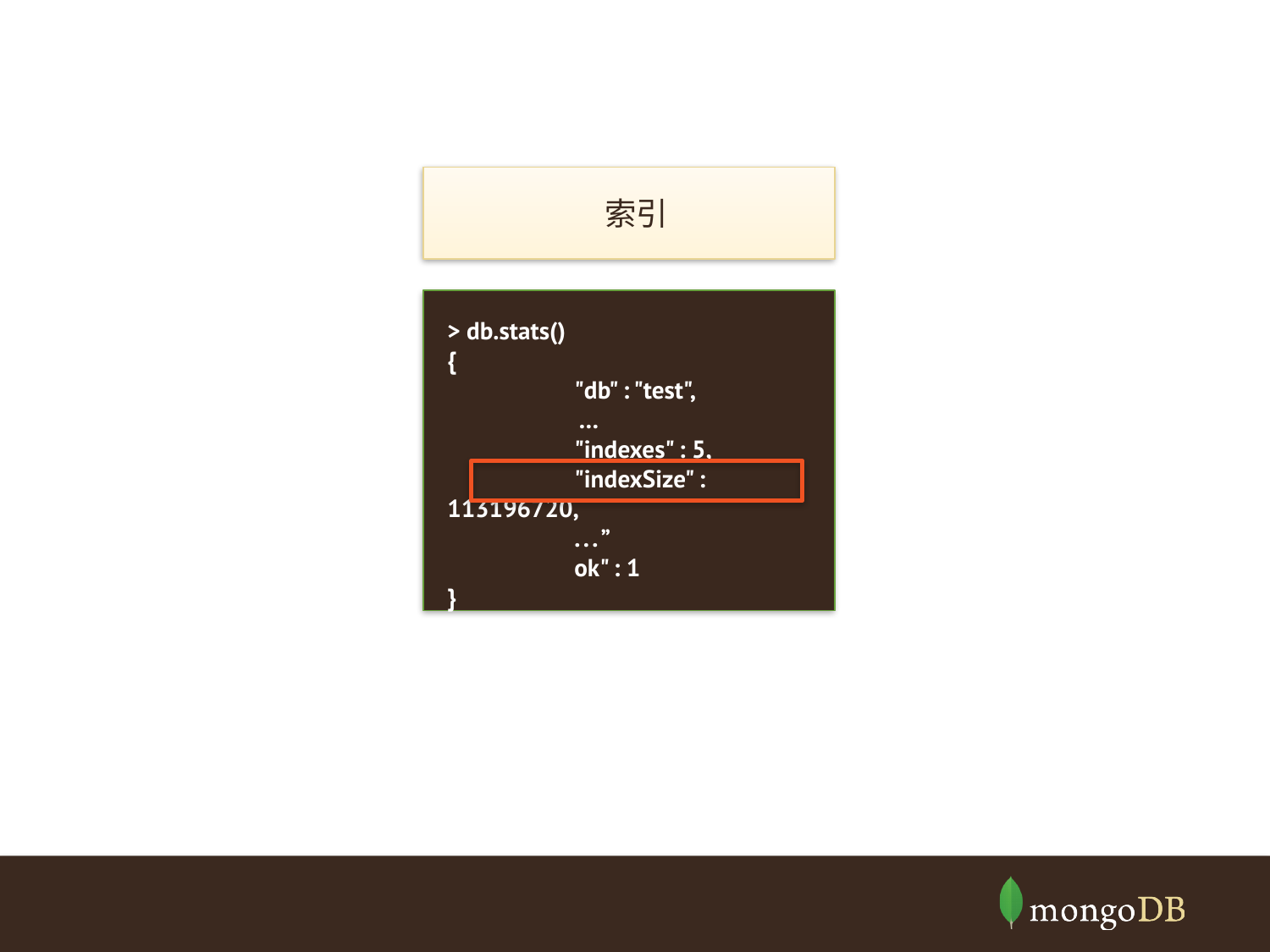

索引

> db.stats()
{
	"db" : "test",
	 …
	"indexes" : 5,
	"indexSize" : 113196720,
	. . . ”
	ok" : 1
}
>